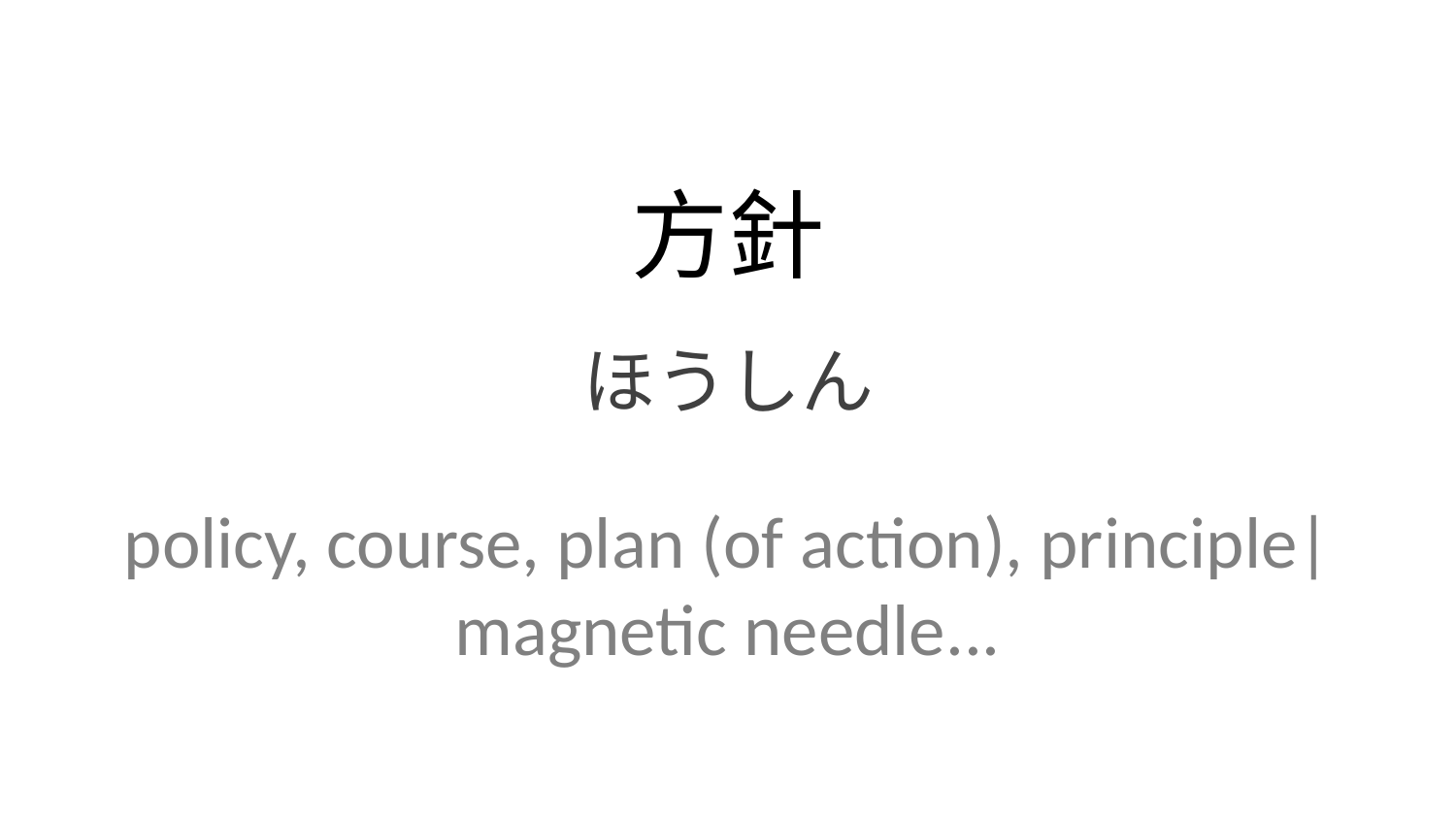

方針

ほうしん
policy, course, plan (of action), principle| magnetic needle...